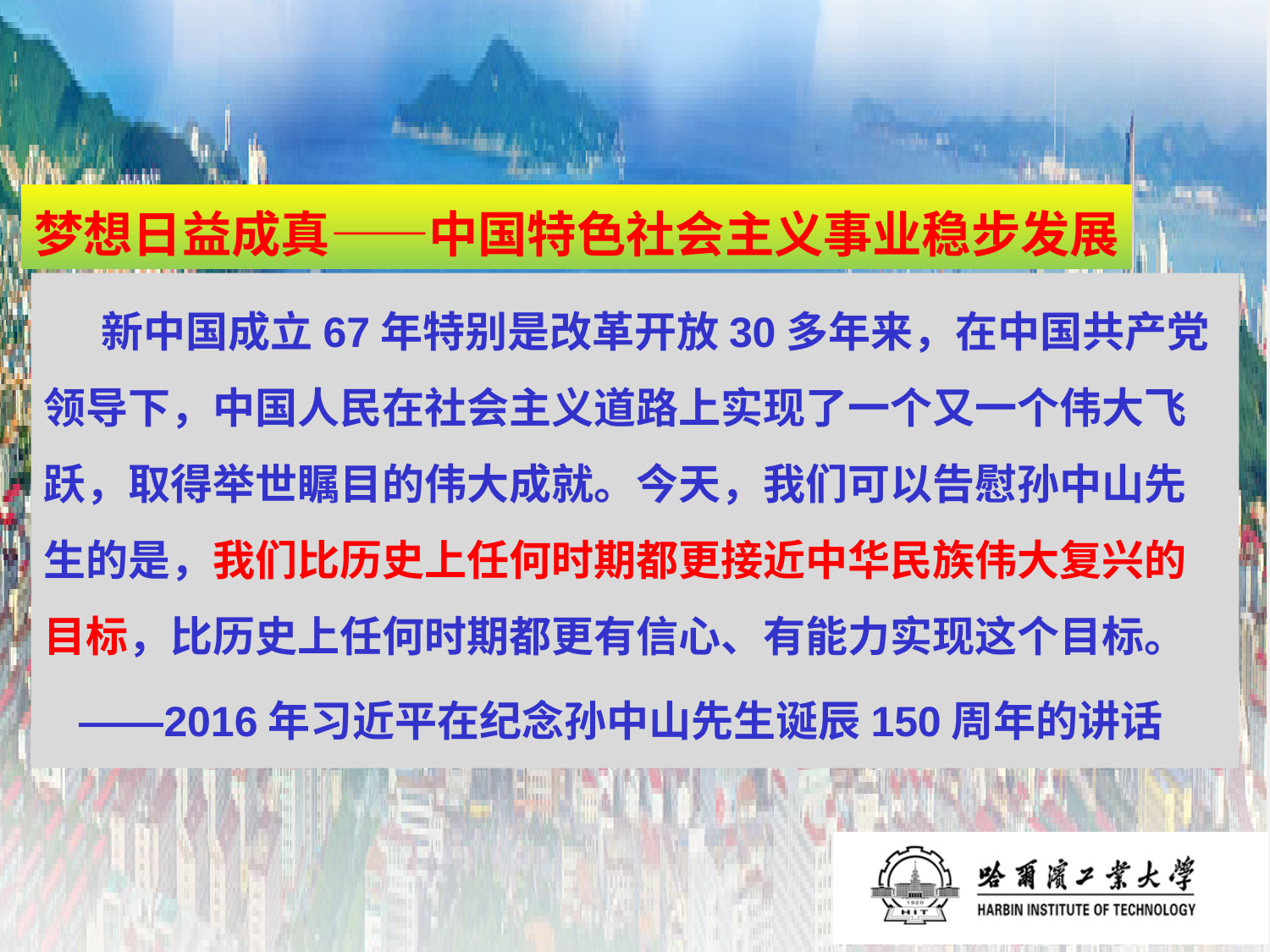

梦想日益成真——中国特色社会主义事业稳步发展
     新中国成立67年特别是改革开放30多年来，在中国共产党领导下，中国人民在社会主义道路上实现了一个又一个伟大飞跃，取得举世瞩目的伟大成就。今天，我们可以告慰孙中山先生的是，我们比历史上任何时期都更接近中华民族伟大复兴的目标，比历史上任何时期都更有信心、有能力实现这个目标。
   ——2016年习近平在纪念孙中山先生诞辰150周年的讲话